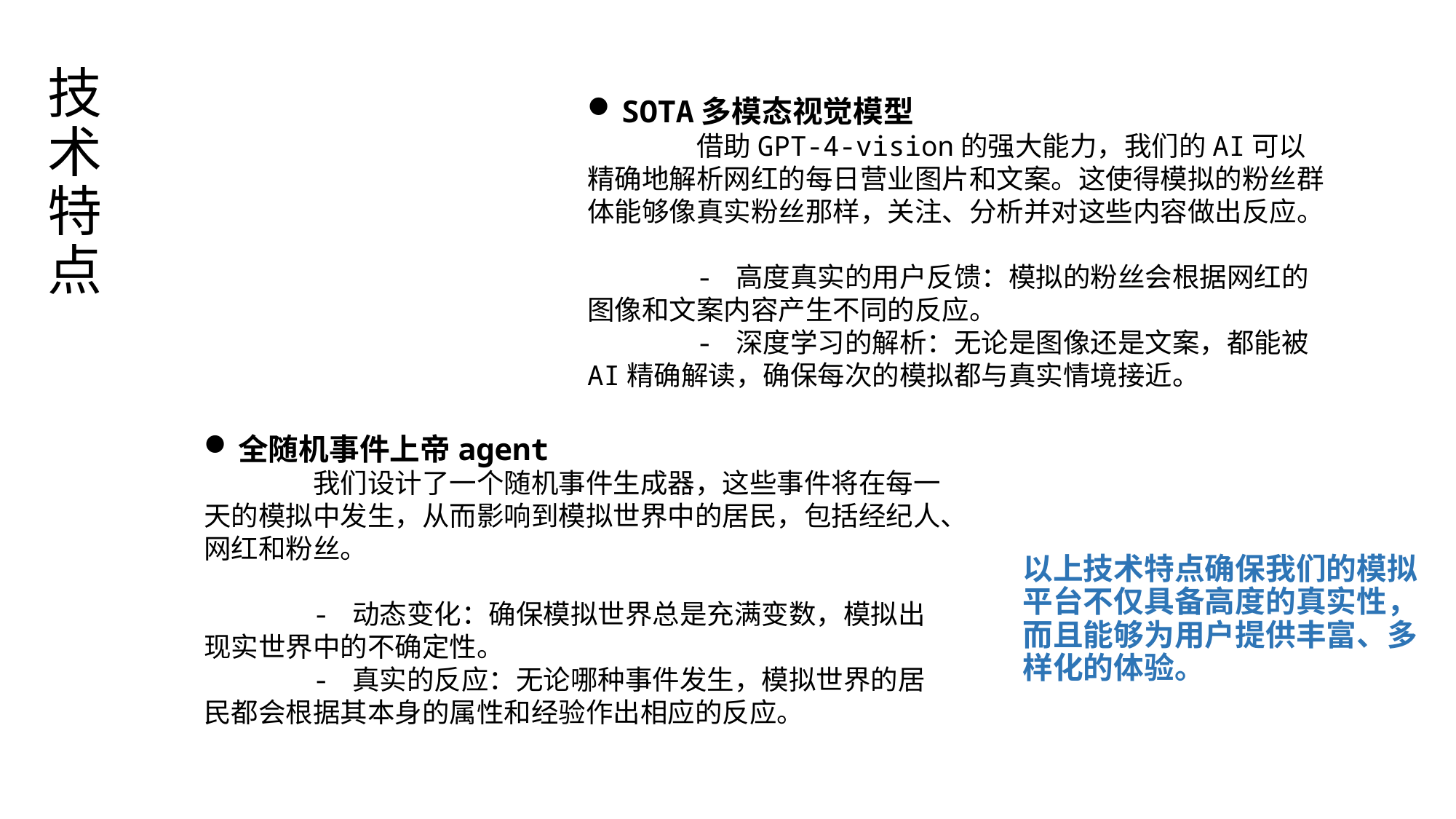

# 技术特点
SOTA多模态视觉模型
	借助GPT-4-vision的强大能力，我们的AI可以精确地解析网红的每日营业图片和文案。这使得模拟的粉丝群体能够像真实粉丝那样，关注、分析并对这些内容做出反应。

	- 高度真实的用户反馈：模拟的粉丝会根据网红的图像和文案内容产生不同的反应。
	- 深度学习的解析：无论是图像还是文案，都能被AI精确解读，确保每次的模拟都与真实情境接近。
全随机事件上帝agent
	我们设计了一个随机事件生成器，这些事件将在每一天的模拟中发生，从而影响到模拟世界中的居民，包括经纪人、网红和粉丝。

	- 动态变化：确保模拟世界总是充满变数，模拟出现实世界中的不确定性。
	- 真实的反应：无论哪种事件发生，模拟世界的居民都会根据其本身的属性和经验作出相应的反应。
以上技术特点确保我们的模拟平台不仅具备高度的真实性，而且能够为用户提供丰富、多样化的体验。